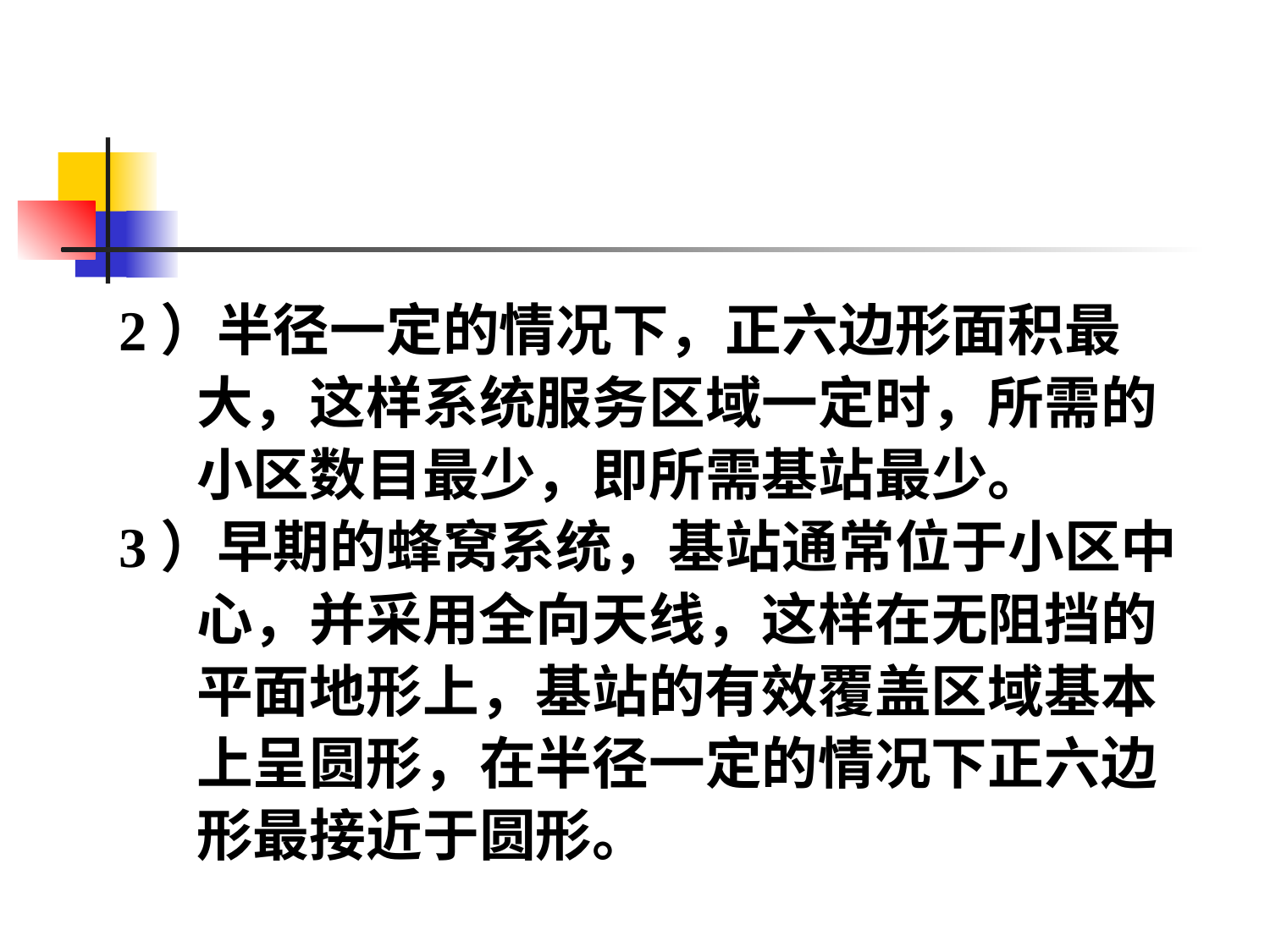

2）半径一定的情况下，正六边形面积最
     大，这样系统服务区域一定时，所需的
     小区数目最少，即所需基站最少。
3）早期的蜂窝系统，基站通常位于小区中
     心，并采用全向天线，这样在无阻挡的
     平面地形上，基站的有效覆盖区域基本
     上呈圆形，在半径一定的情况下正六边
     形最接近于圆形。